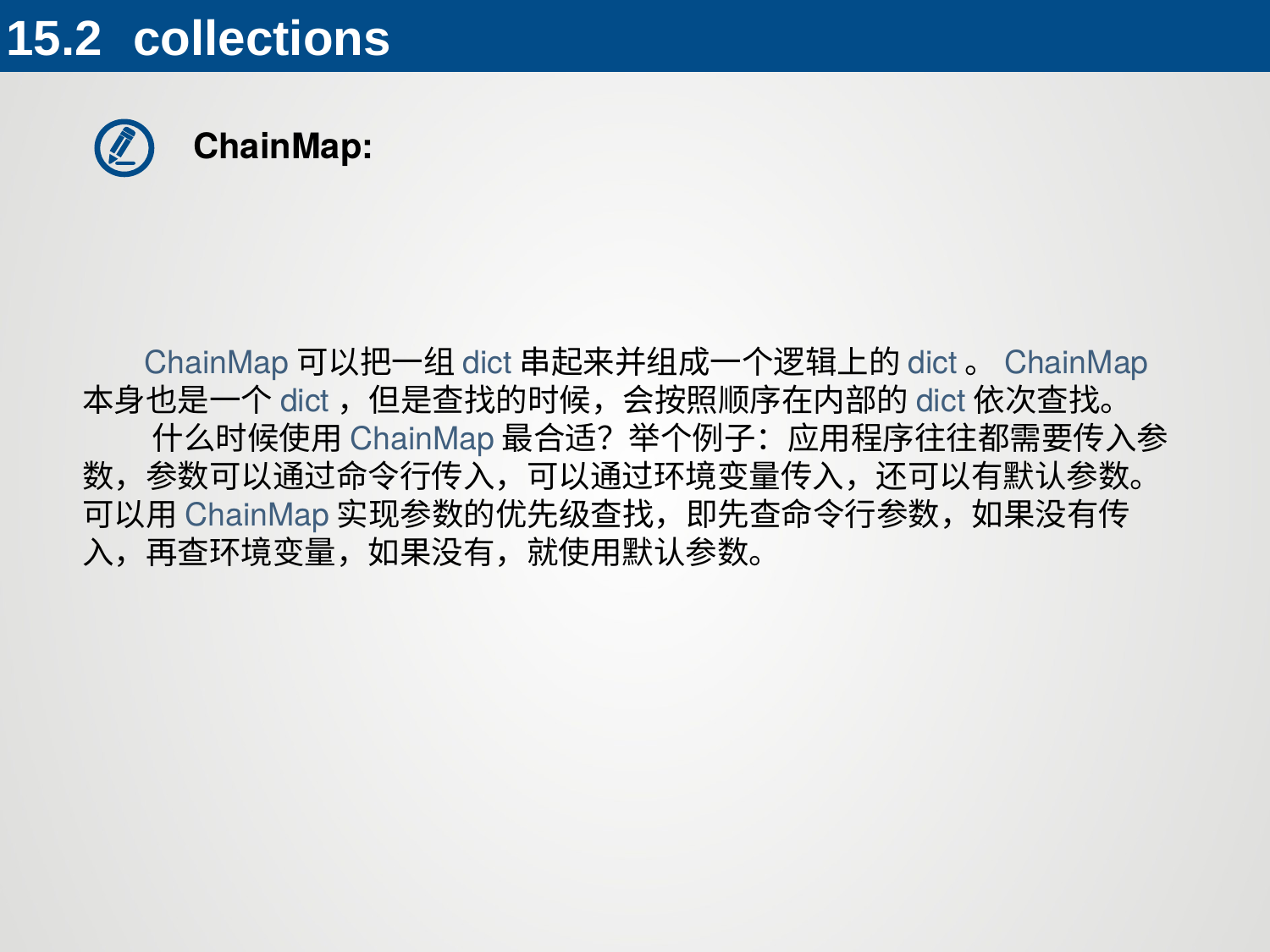

15.2 	collections
ChainMap:

       ChainMap可以把一组dict串起来并组成一个逻辑上的dict。ChainMap本身也是一个dict，但是查找的时候，会按照顺序在内部的dict依次查找。
       什么时候使用ChainMap最合适？举个例子：应用程序往往都需要传入参数，参数可以通过命令行传入，可以通过环境变量传入，还可以有默认参数。可以用ChainMap实现参数的优先级查找，即先查命令行参数，如果没有传入，再查环境变量，如果没有，就使用默认参数。